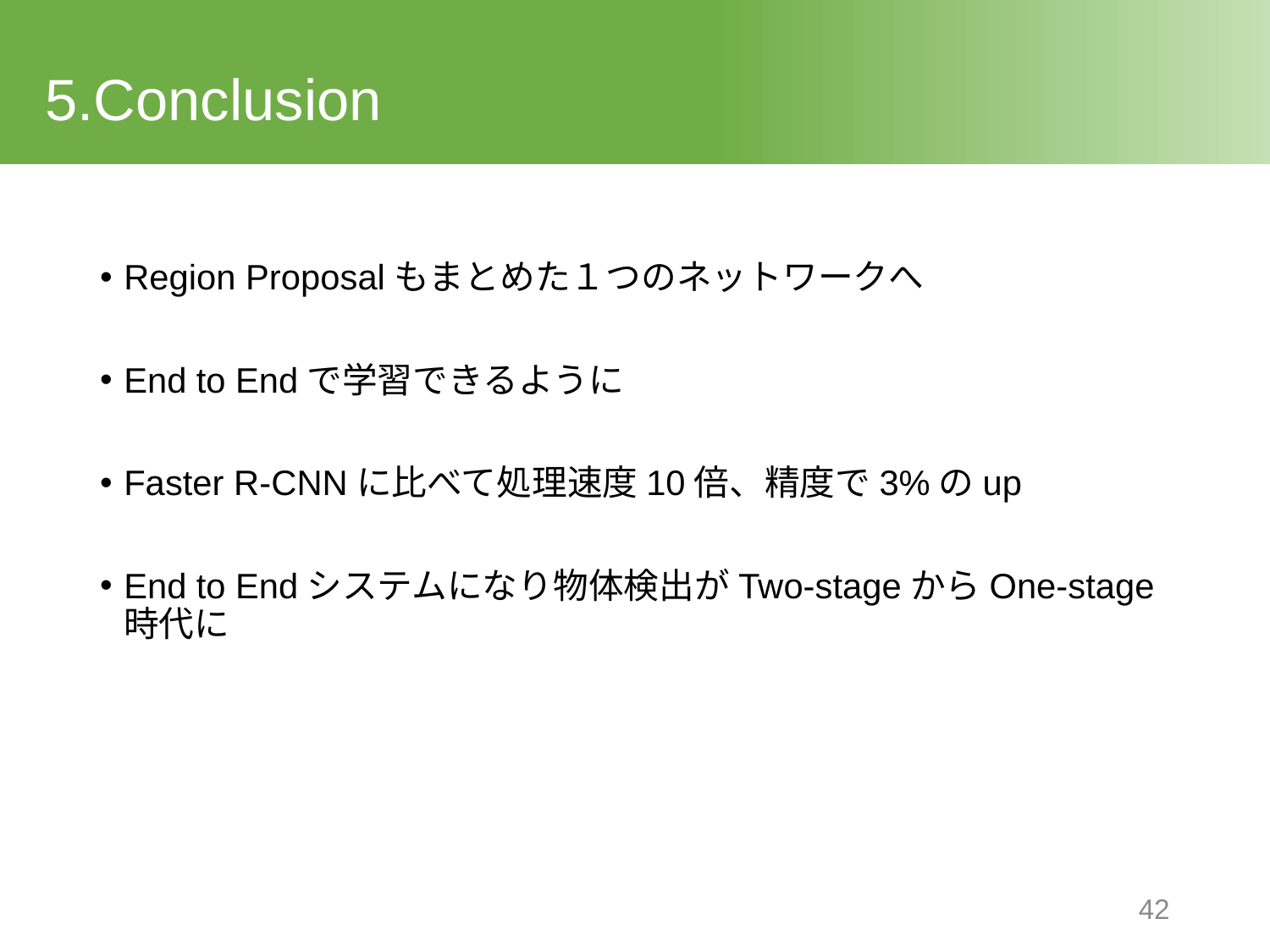

# 5.Conclusion
Region Proposalもまとめた１つのネットワークへ

End to Endで学習できるように

Faster R-CNNに比べて処理速度10倍、精度で3%のup

End to Endシステムになり物体検出がTwo-stageからOne-stage時代に
42